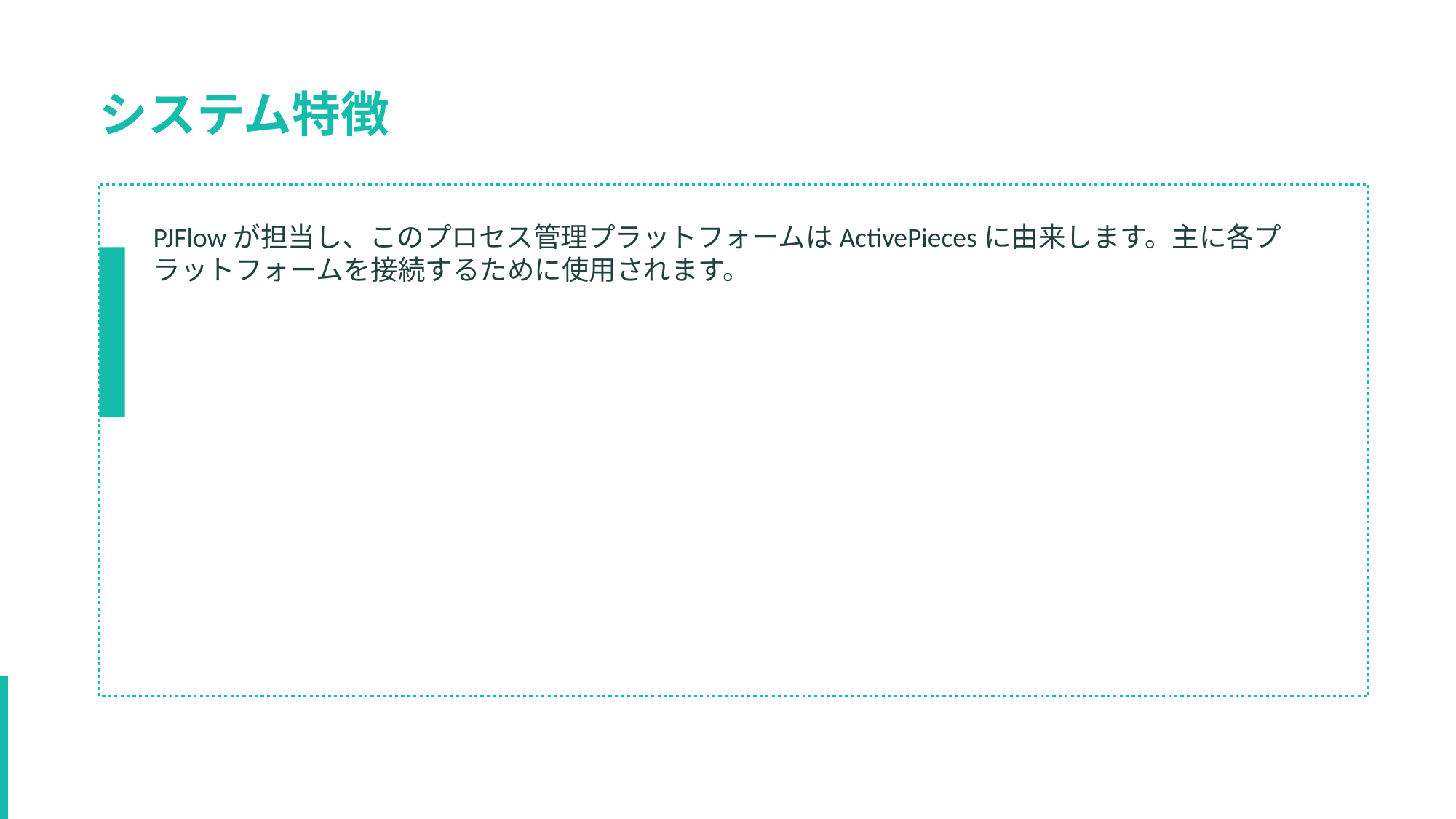

システム特徴

PJFlowが担当し、このプロセス管理プラットフォームはActivePiecesに由来します。主に各プラットフォームを接続するために使用されます。